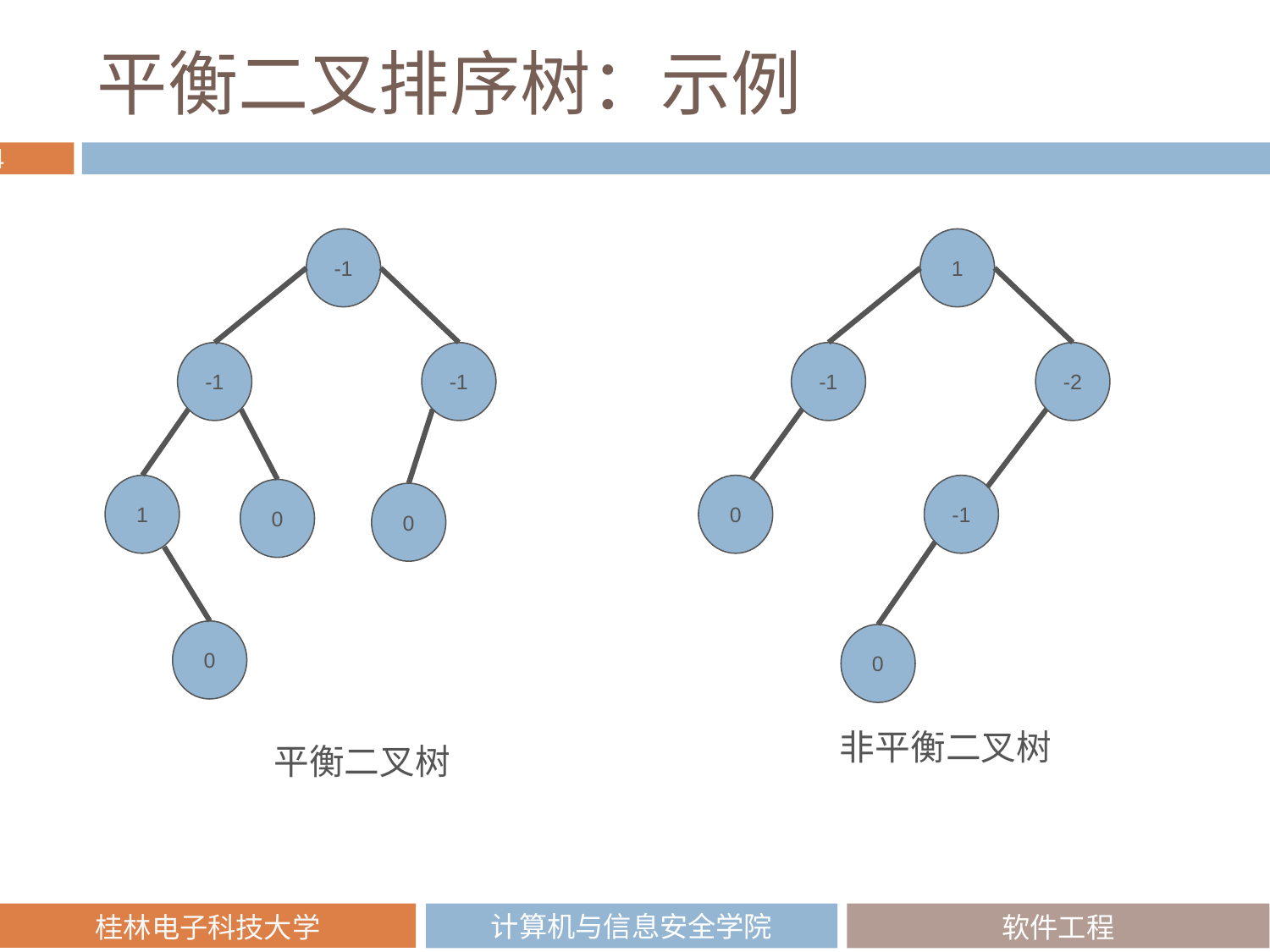

# 平衡二叉排序树：示例
-1
1
-1
-1
-1
-2
1
0
-1
0
0
0
0
非平衡二叉树
平衡二叉树